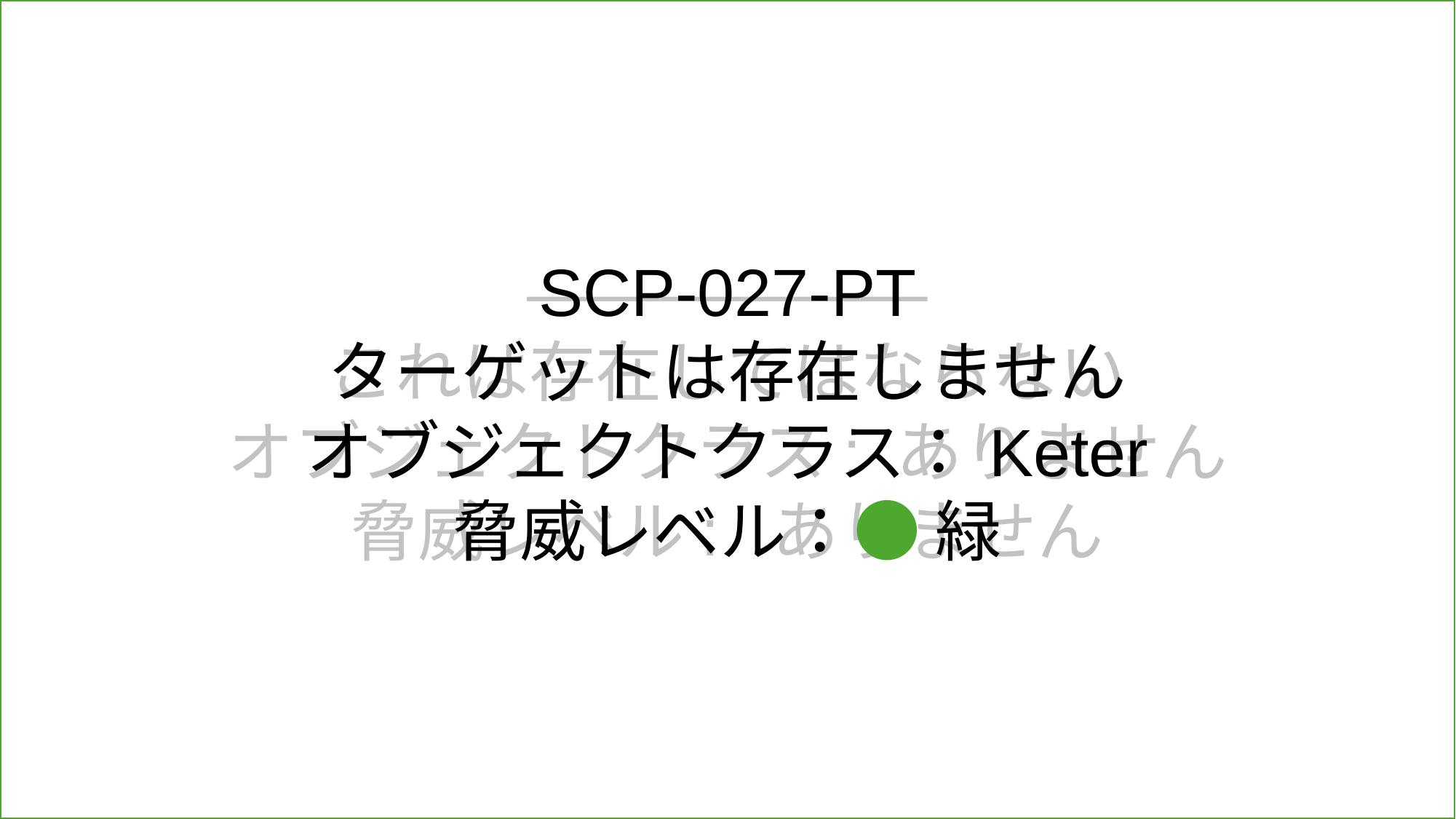

——————
これは存在してはならない
オブジェクトクラス: ありません
脅威レベル:  ありません
SCP-027-PT
ターゲットは存在しません
オブジェクトクラス：Keter
脅威レベル：● 緑